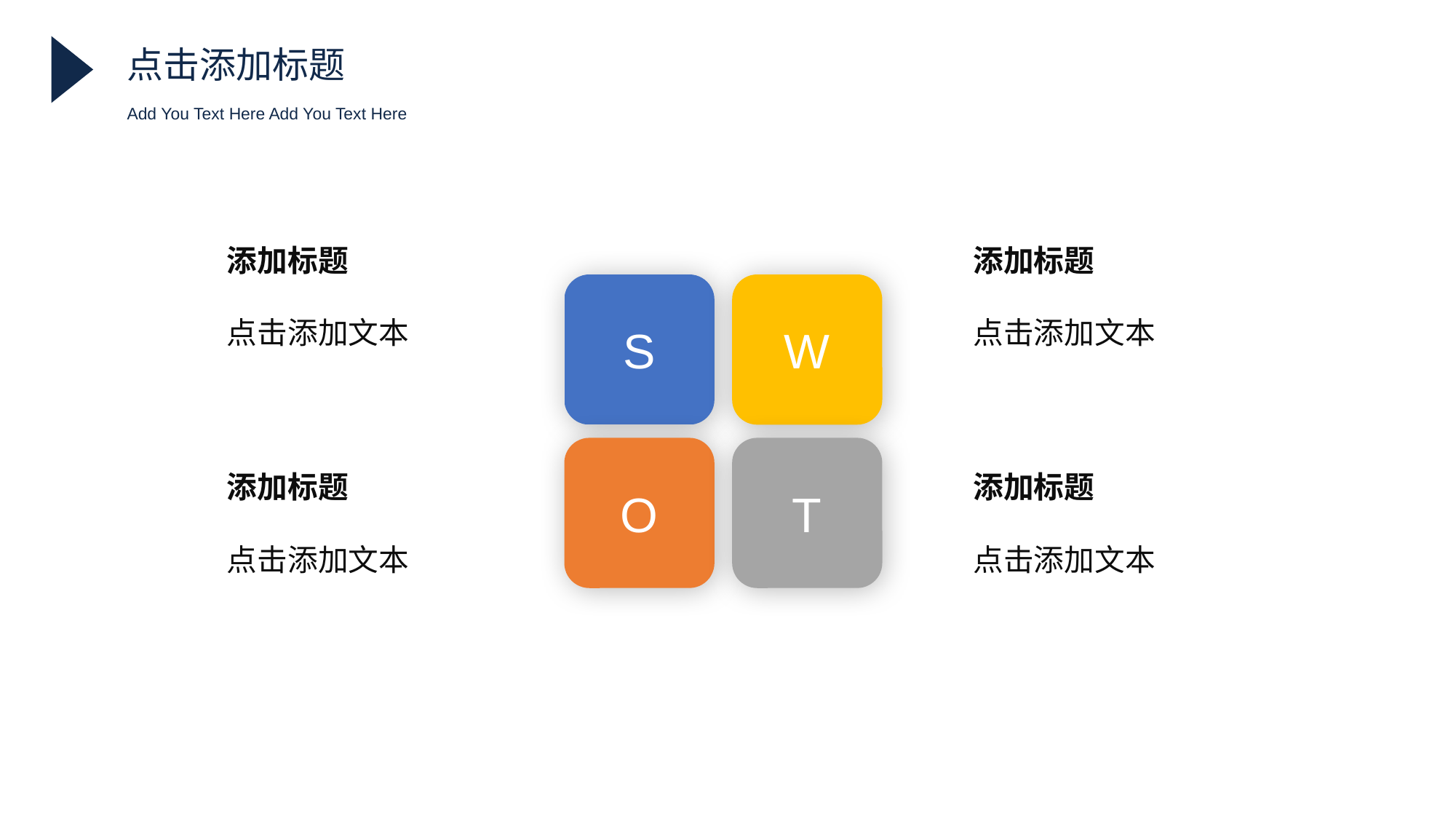

Add You Text Here Add You Text Here
点击添加标题

添加标题
添加标题
S
W
O
T
点击添加文本
点击添加文本
添加标题
添加标题
点击添加文本
点击添加文本